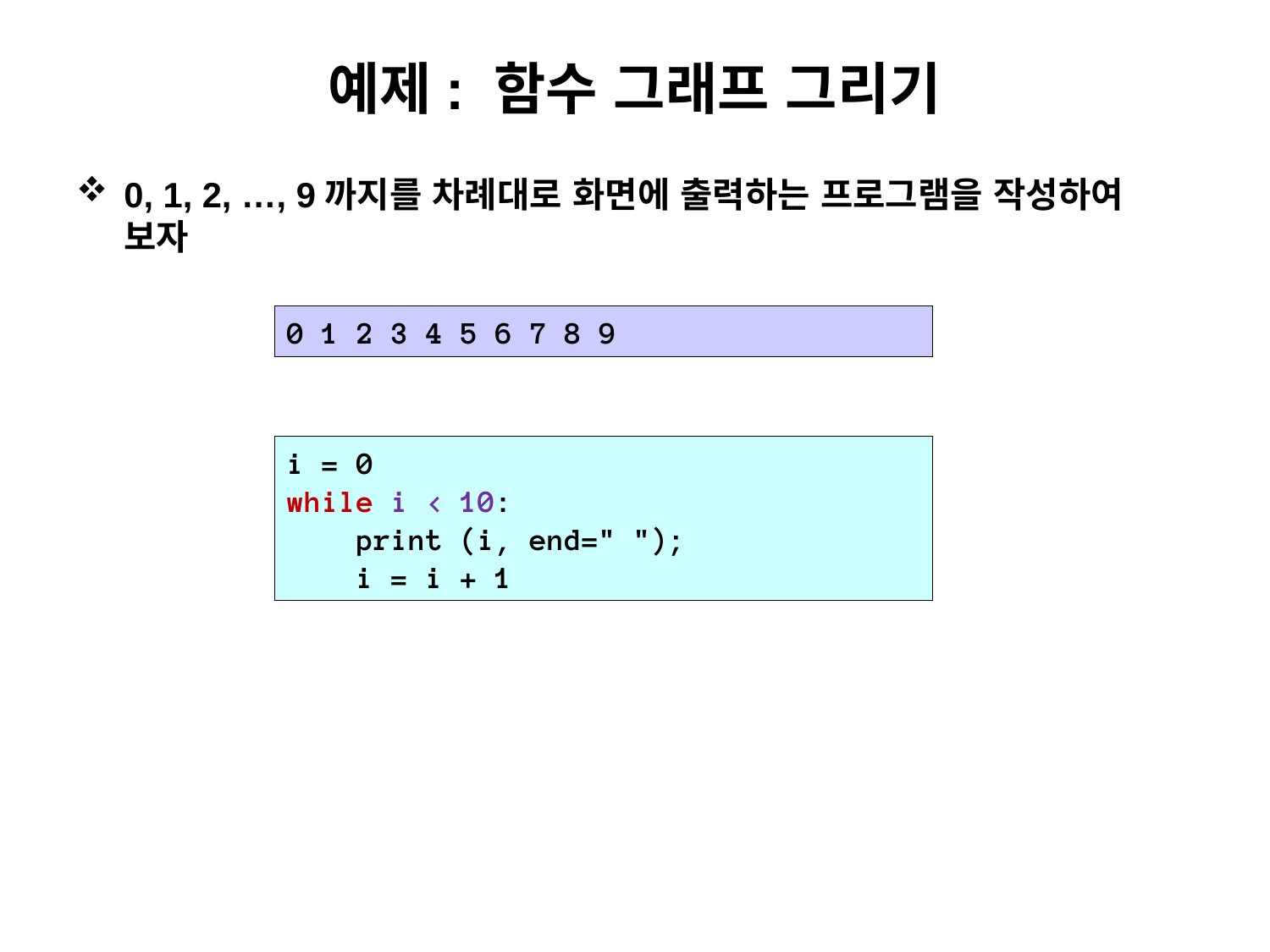

# 예제: 함수 그래프 그리기
0, 1, 2, …, 9까지를 차례대로 화면에 출력하는 프로그램을 작성하여 보자

0 1 2 3 4 5 6 7 8 9
i = 0
while i < 10:
    print (i, end=" ");
    i = i + 1